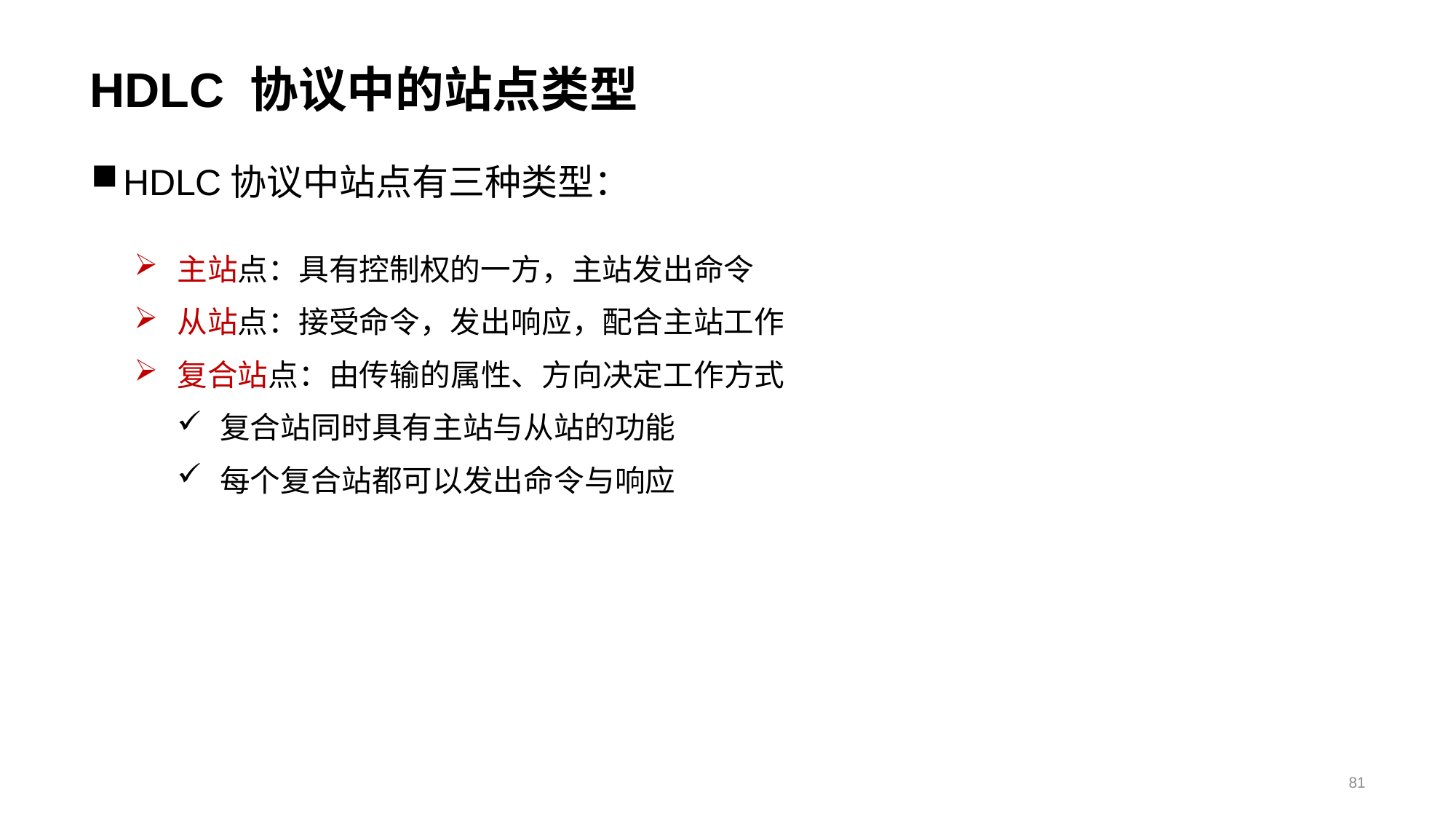

# HDLC 协议中的站点类型
HDLC协议中站点有三种类型：

主站点：具有控制权的一方，主站发出命令
从站点：接受命令，发出响应，配合主站工作
复合站点：由传输的属性、方向决定工作方式
复合站同时具有主站与从站的功能
每个复合站都可以发出命令与响应
81